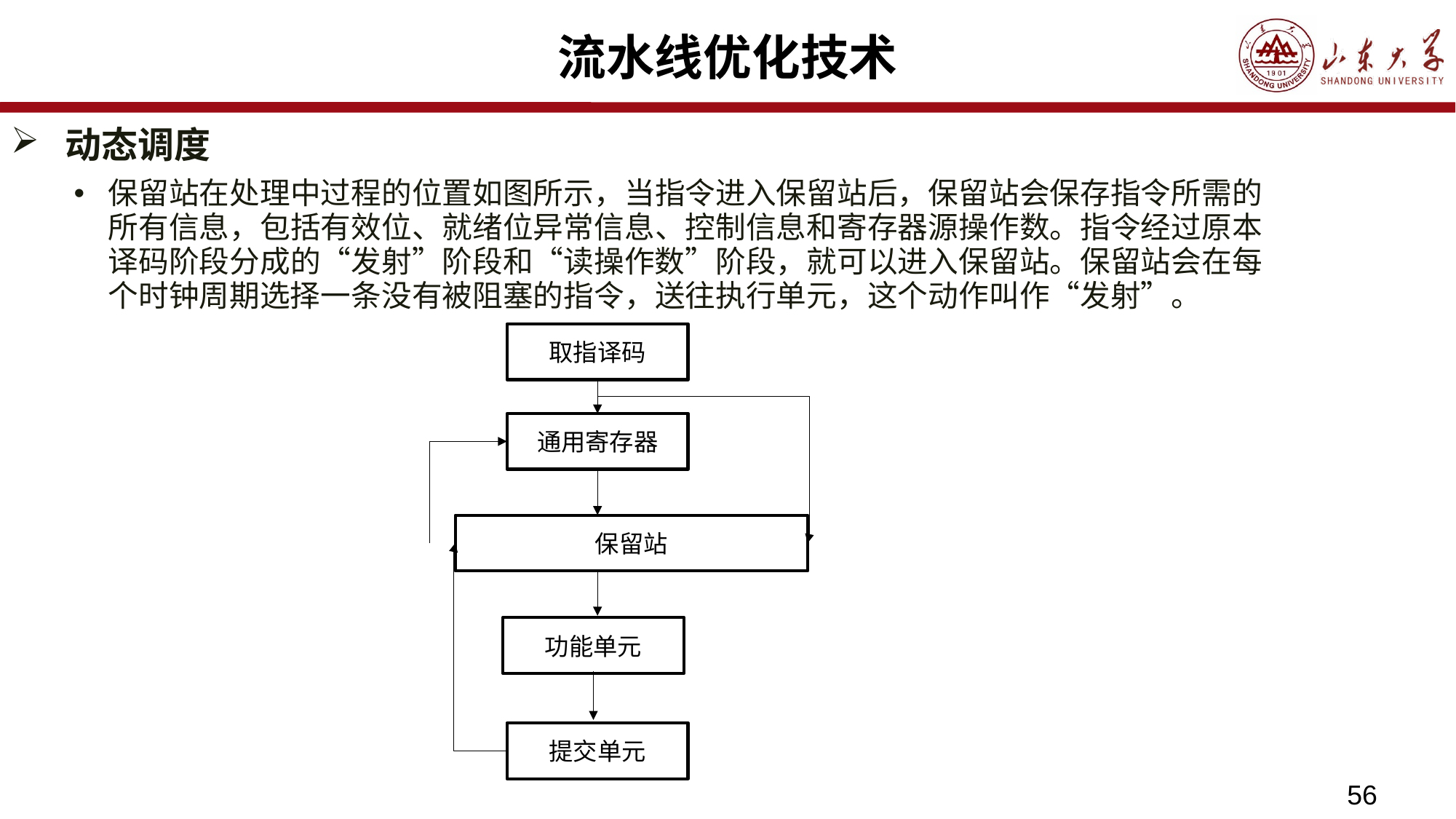

# 流水线优化技术
动态调度
保留站在处理中过程的位置如图所示，当指令进入保留站后，保留站会保存指令所需的所有信息，包括有效位、就绪位异常信息、控制信息和寄存器源操作数。指令经过原本译码阶段分成的“发射”阶段和“读操作数”阶段，就可以进入保留站。保留站会在每个时钟周期选择一条没有被阻塞的指令，送往执行单元，这个动作叫作“发射”。
取指译码
通用寄存器
保留站
功能单元
提交单元
56